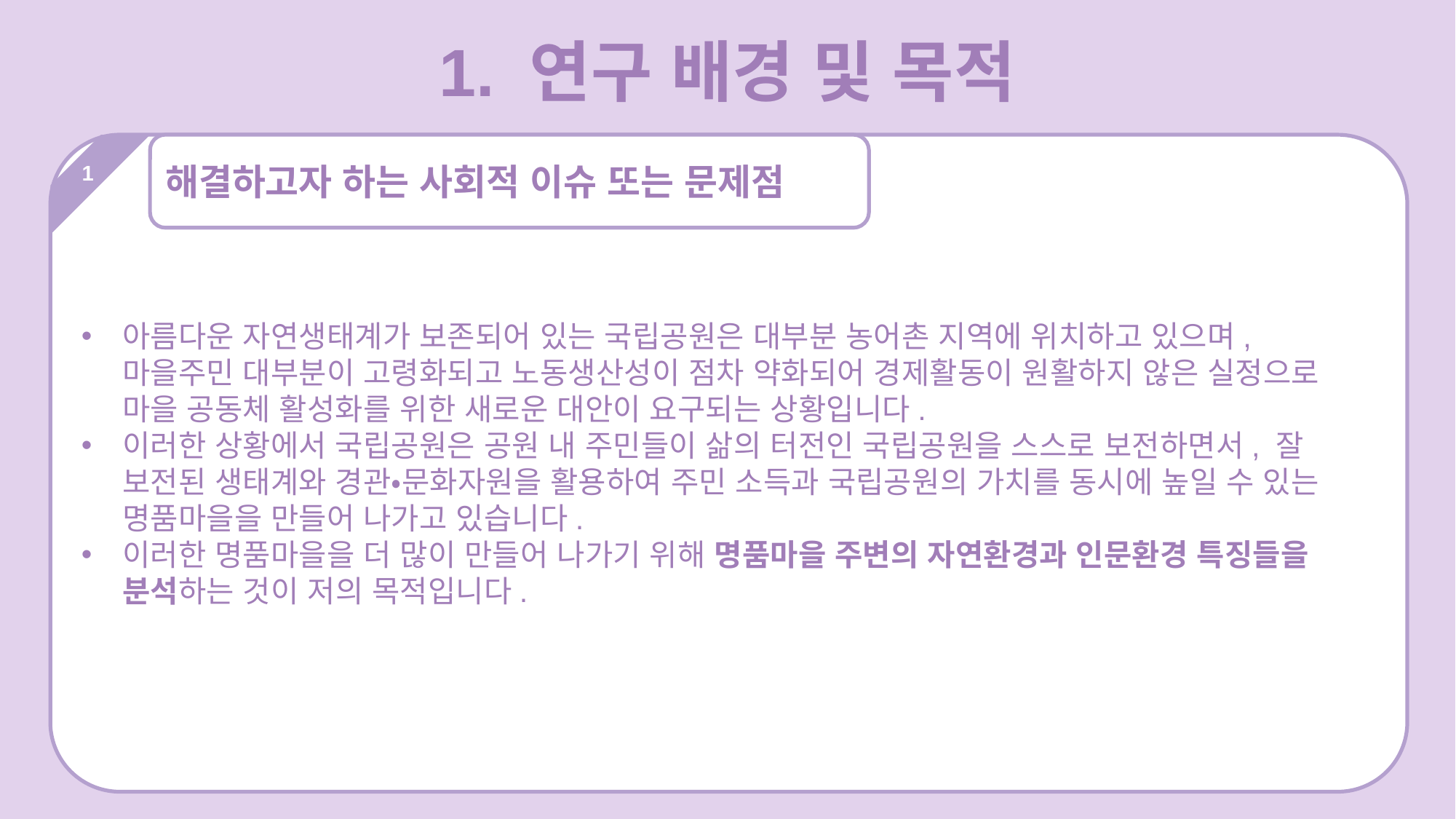

1. 연구 배경 및 목적
아름다운 자연생태계가 보존되어 있는 국립공원은 대부분 농어촌 지역에 위치하고 있으며, 마을주민 대부분이 고령화되고 노동생산성이 점차 약화되어 경제활동이 원활하지 않은 실정으로 마을 공동체 활성화를 위한 새로운 대안이 요구되는 상황입니다.
이러한 상황에서 국립공원은 공원 내 주민들이 삶의 터전인 국립공원을 스스로 보전하면서, 잘 보전된 생태계와 경관‧문화자원을 활용하여 주민 소득과 국립공원의 가치를 동시에 높일 수 있는 명품마을을 만들어 나가고 있습니다.
이러한 명품마을을 더 많이 만들어 나가기 위해 명품마을 주변의 자연환경과 인문환경 특징들을 분석하는 것이 저의 목적입니다.
1
해결하고자 하는 사회적 이슈 또는 문제점